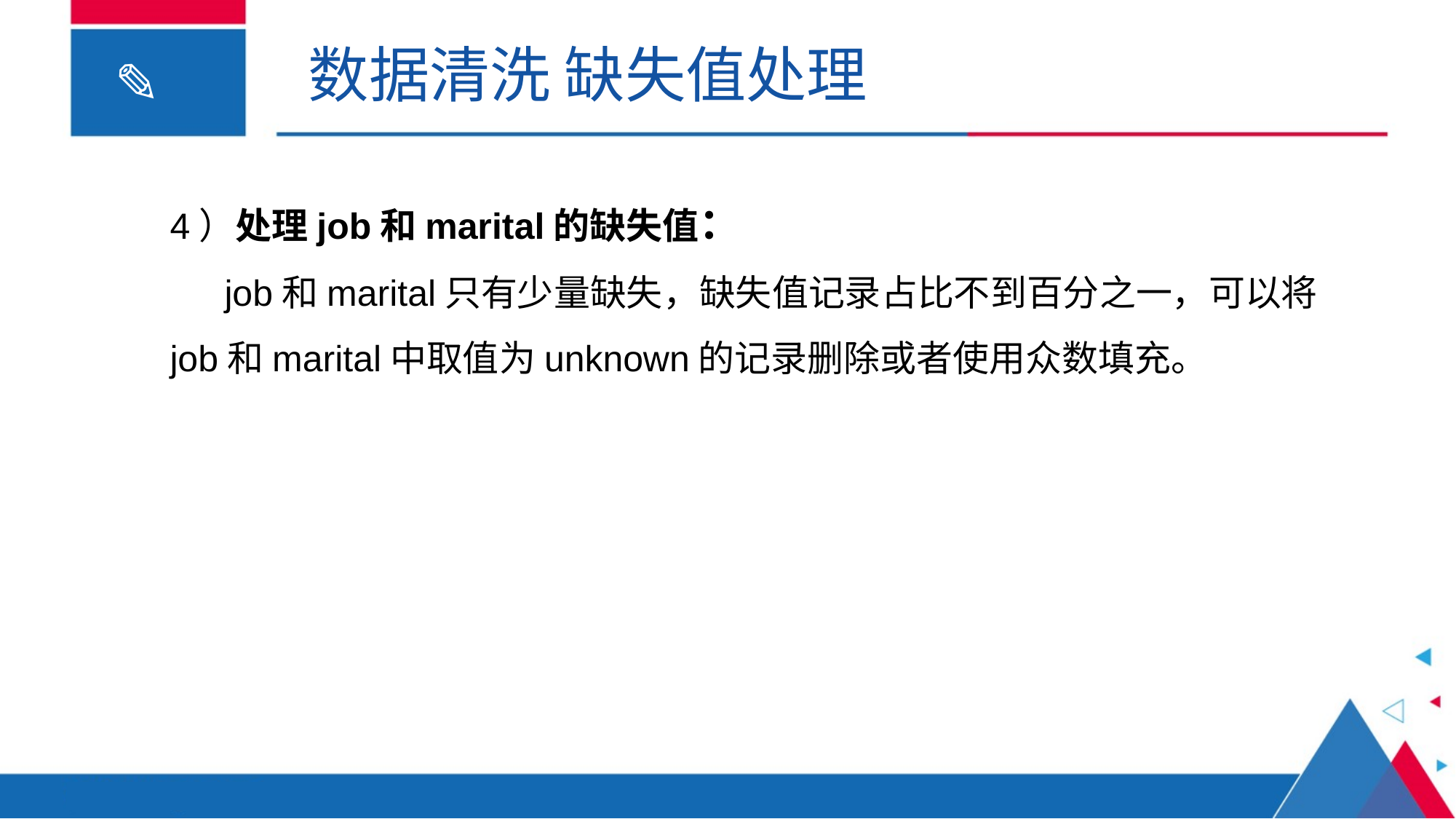

数据清洗 缺失值处理
4）处理job和marital的缺失值：
job和marital只有少量缺失，缺失值记录占比不到百分之一，可以将job和marital中取值为unknown的记录删除或者使用众数填充。